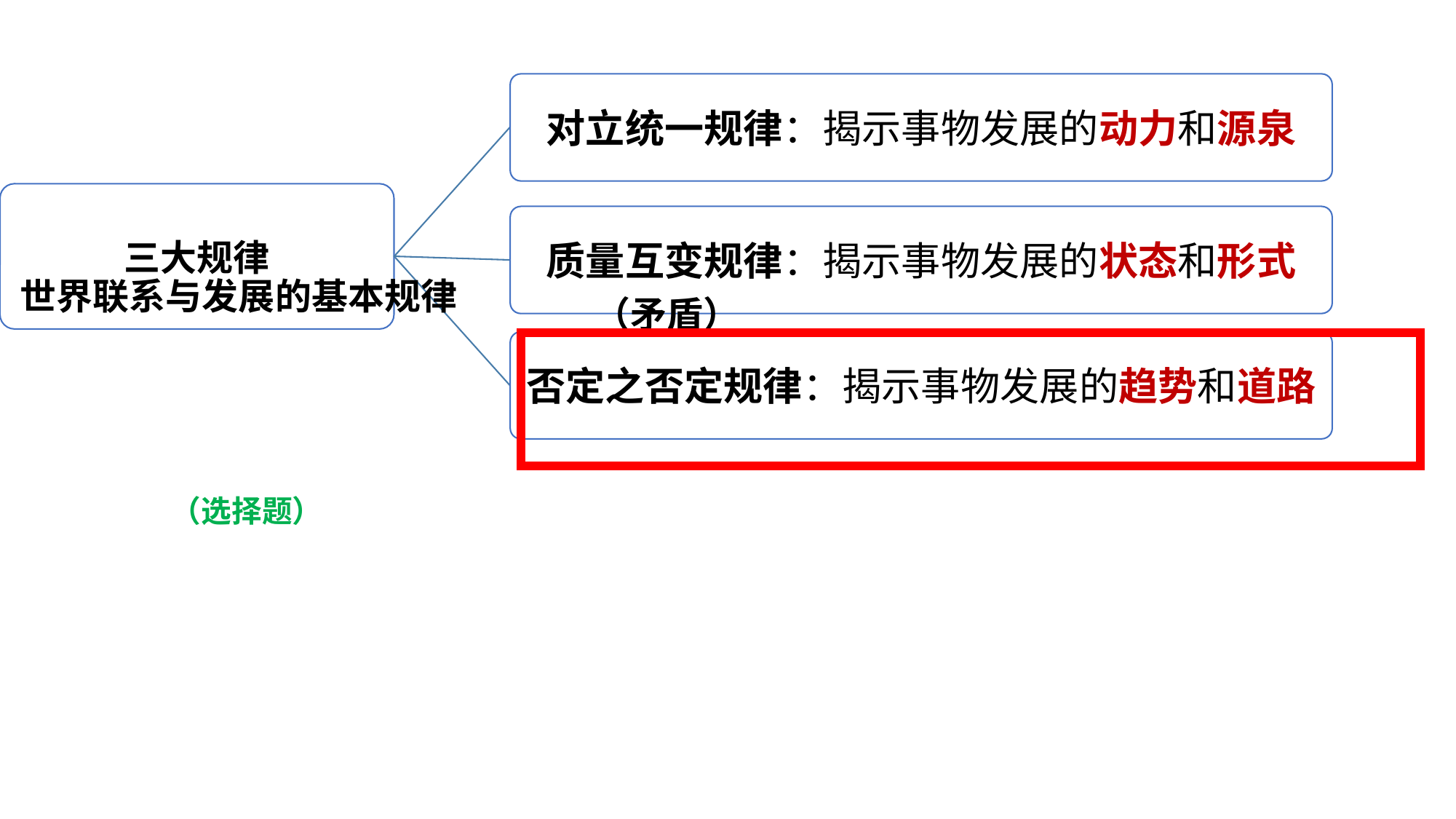

三大规律
对立统一规律：揭示事物发展的动力和源泉
质量互变规律：揭示事物发展的状态和形式
否定之否定规律：揭示事物发展的趋势和道路
世界联系与发展的基本规律

（矛盾）

（选择题）